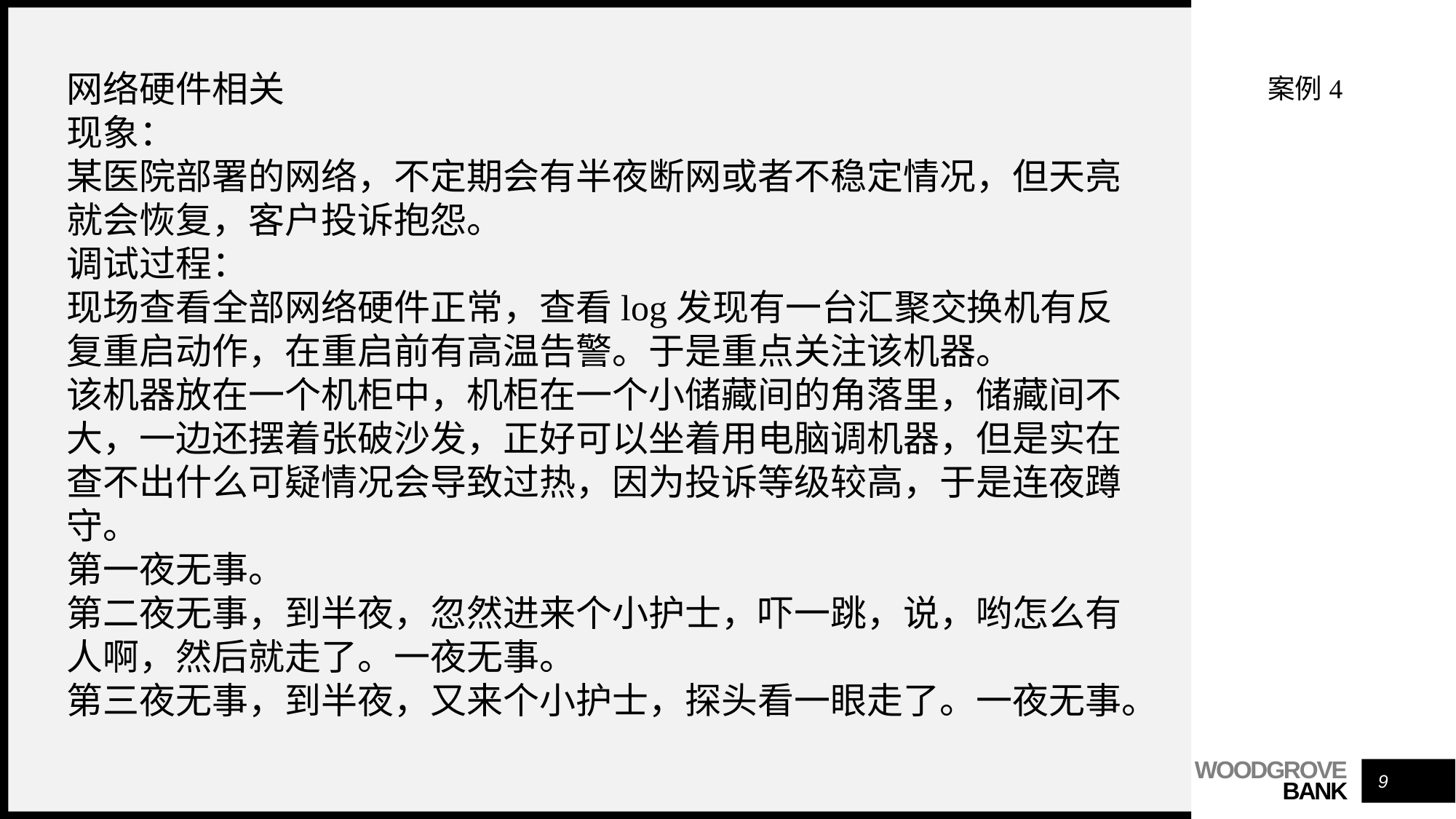

网络硬件相关
现象：
某医院部署的网络，不定期会有半夜断网或者不稳定情况，但天亮就会恢复，客户投诉抱怨。
调试过程：
现场查看全部网络硬件正常，查看log发现有一台汇聚交换机有反复重启动作，在重启前有高温告警。于是重点关注该机器。
该机器放在一个机柜中，机柜在一个小储藏间的角落里，储藏间不大，一边还摆着张破沙发，正好可以坐着用电脑调机器，但是实在查不出什么可疑情况会导致过热，因为投诉等级较高，于是连夜蹲守。
第一夜无事。
第二夜无事，到半夜，忽然进来个小护士，吓一跳，说，哟怎么有人啊，然后就走了。一夜无事。
第三夜无事，到半夜，又来个小护士，探头看一眼走了。一夜无事。
案例4
9